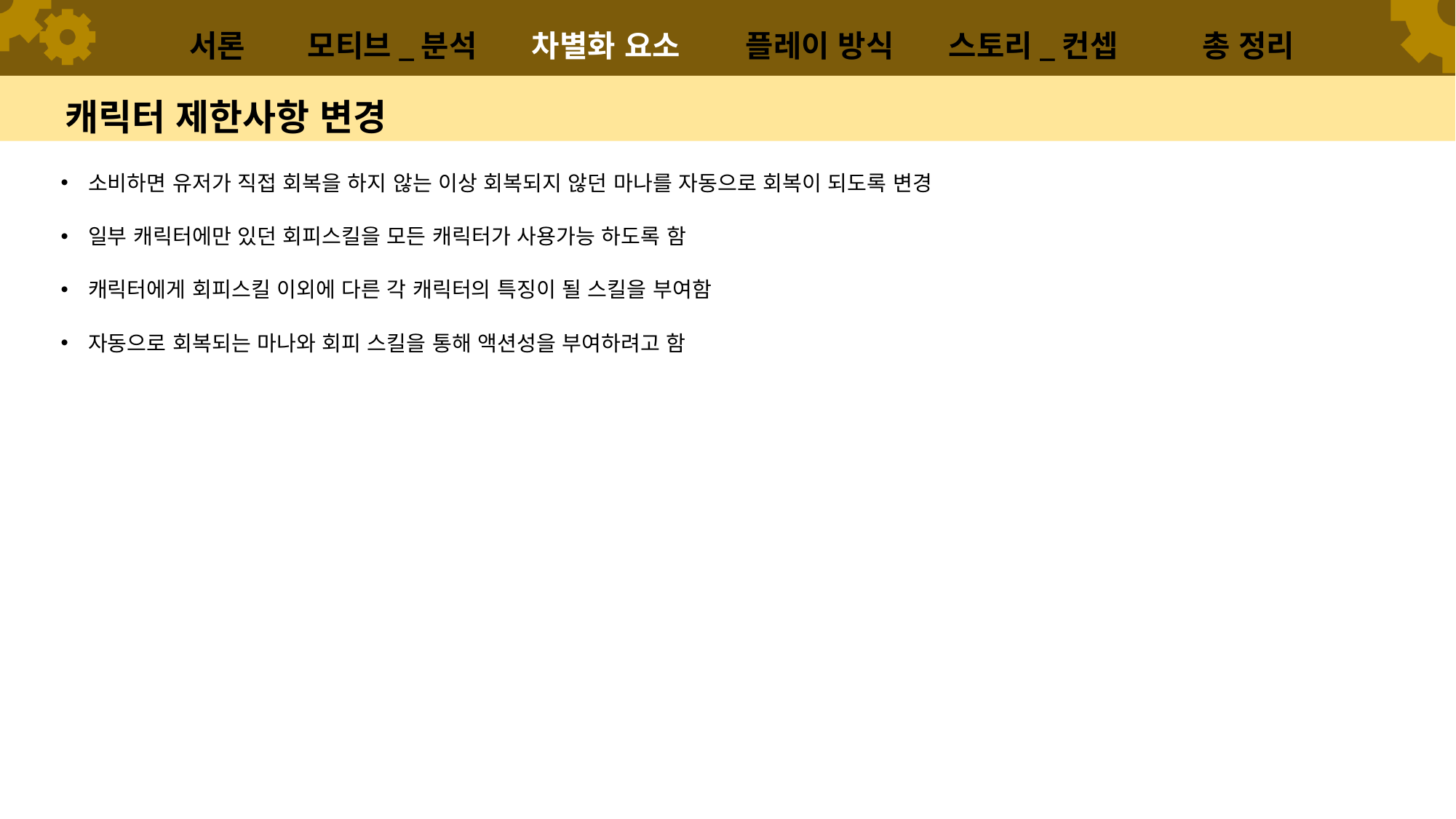

서론
모티브_분석
차별화 요소
플레이 방식
스토리_컨셉
총 정리
# 캐릭터 제한사항 변경
소비하면 유저가 직접 회복을 하지 않는 이상 회복되지 않던 마나를 자동으로 회복이 되도록 변경
일부 캐릭터에만 있던 회피스킬을 모든 캐릭터가 사용가능 하도록 함
캐릭터에게 회피스킬 이외에 다른 각 캐릭터의 특징이 될 스킬을 부여함
자동으로 회복되는 마나와 회피 스킬을 통해 액션성을 부여하려고 함